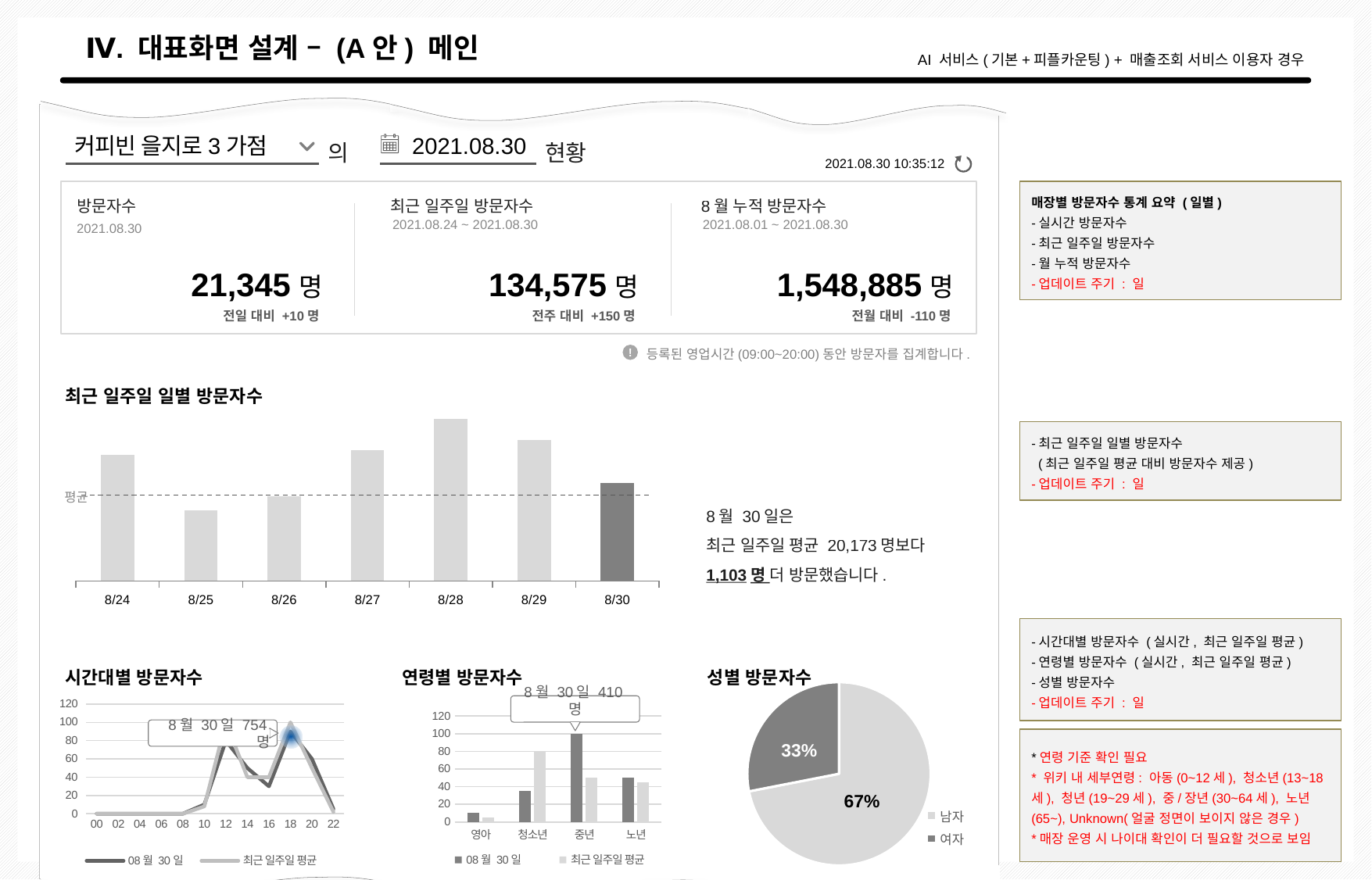

# Ⅳ. 대표화면 설계 – (A안) 메인
AI 서비스(기본+피플카운팅) + 매출조회 서비스 이용자 경우

커피빈 을지로3가점

      2021.08.30

의
현황
2021.08.30 10:35:12

매장별 방문자수 통계 요약 (일별)
-실시간 방문자수
-최근 일주일 방문자수
-월 누적 방문자수
-업데이트 주기 : 일
방문자수
최근 일주일 방문자수
8월 누적 방문자수
2021.08.24 ~ 2021.08.30
2021.08.01 ~ 2021.08.30
2021.08.30
21,345명
134,575명
1,548,885명
전일 대비 +10명
전주 대비 +150명
전월 대비 -110명
등록된 영업시간(09:00~20:00)동안 방문자를 집계합니다.
!
최근 일주일 일별 방문자수

### Chart

| Category | 열1 |
|---|---|
| 8/24 | 27565.0 |
| 8/25 | 15486.0 |
| 8/26 | 18465.0 |
| 8/27 | 28542.0 |
| 8/28 | 35421.0 |
| 8/29 | 30800.0 |
| 8/30 | 21345.0 |
-최근 일주일 일별 방문자수
 (최근 일주일 평균 대비 방문자수 제공)
-업데이트 주기 : 일
평균
8월 30일은
최근 일주일 평균 20,173명보다
1,103명 더 방문했습니다.
-시간대별 방문자수 (실시간, 최근 일주일 평균)
-연령별 방문자수 (실시간, 최근 일주일 평균)
-성별 방문자수
-업데이트 주기 : 일
시간대별 방문자수
연령별 방문자수
성별 방문자수

### Chart

| Category | 판매 |
|---|---|
| 남자 | 8.2 |
| 여자 | 3.2 |
8월 30일 410명

### Chart

| Category | 08월 30일 | 최근 일주일 평균 |
|---|---|---|
| 00 | 0.0 | 0.0 |
| 02 | 0.0 | 0.0 |
| 04 | 0.0 | 0.0 |
| 06 | 0.0 | 0.0 |
| 08 | 0.0 | 0.0 |
| 10 | 10.0 | 8.0 |
| 12 | 80.0 | 100.0 |
| 14 | 50.0 | 40.0 |
| 16 | 30.0 | 40.0 |
| 18 | 90.0 | 100.0 |
| 20 | 60.0 | 50.0 |
| 22 | 5.0 | 2.0 |

### Chart

| Category | 08월 30일 | 최근 일주일 평균 |
|---|---|---|
| 영아 | 10.0 | 5.0 |
| 청소년 | 35.0 | 80.0 |
| 중년 | 100.0 | 50.0 |
| 노년 | 50.0 | 45.0 |
8월 30일 754명

*연령 기준 확인 필요
* 위키 내 세부연령: 아동(0~12세), 청소년(13~18세), 청년(19~29세), 중/장년(30~64세), 노년(65~), Unknown(얼굴 정면이 보이지 않은 경우)
*매장 운영 시 나이대 확인이 더 필요할 것으로 보임
33%
67%
다음페이지에 계속